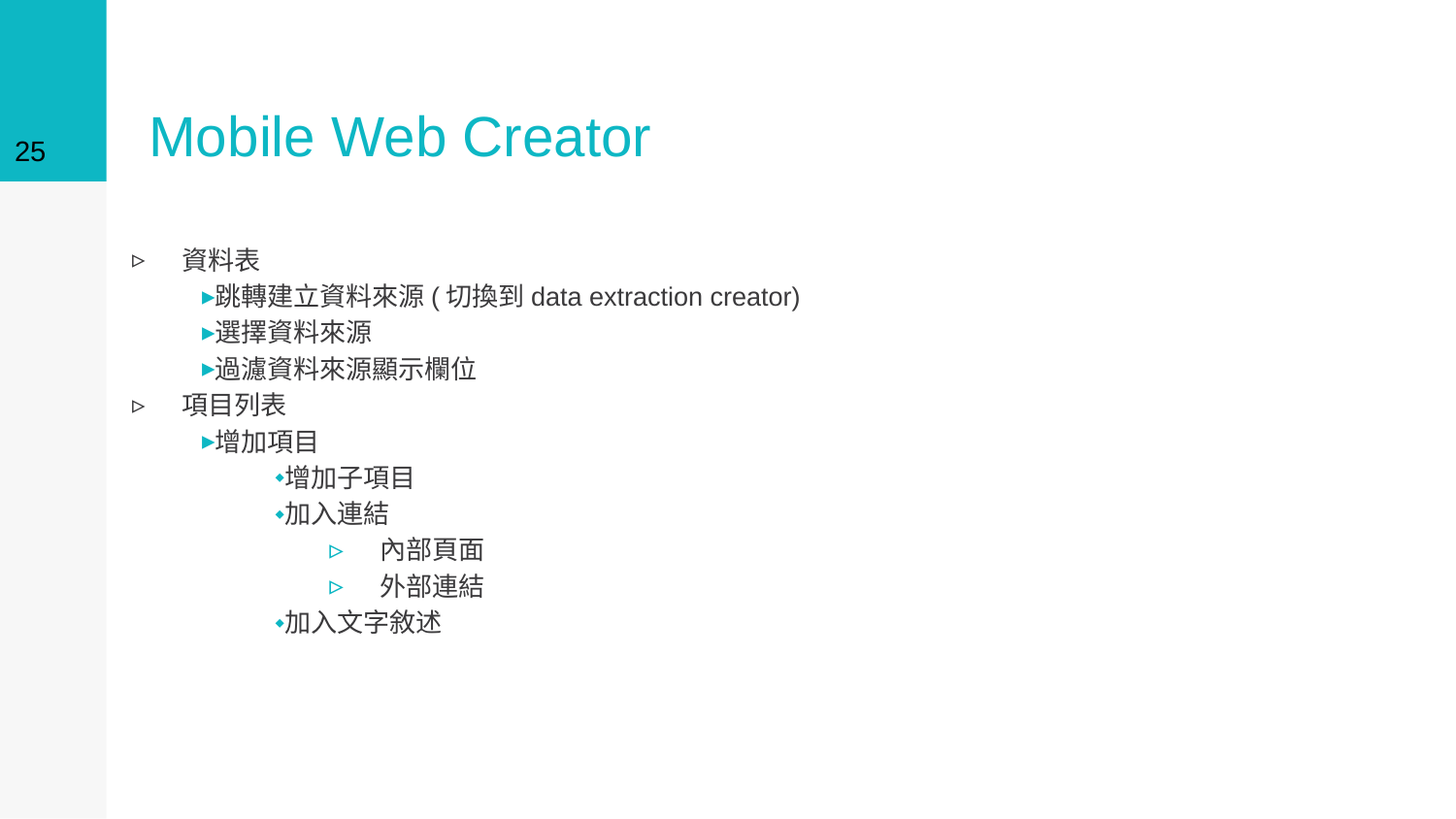

25
# Mobile Web Creator
資料表
跳轉建立資料來源(切換到data extraction creator)
選擇資料來源
過濾資料來源顯示欄位
項目列表
增加項目
增加子項目
加入連結
內部頁面
外部連結
加入文字敘述